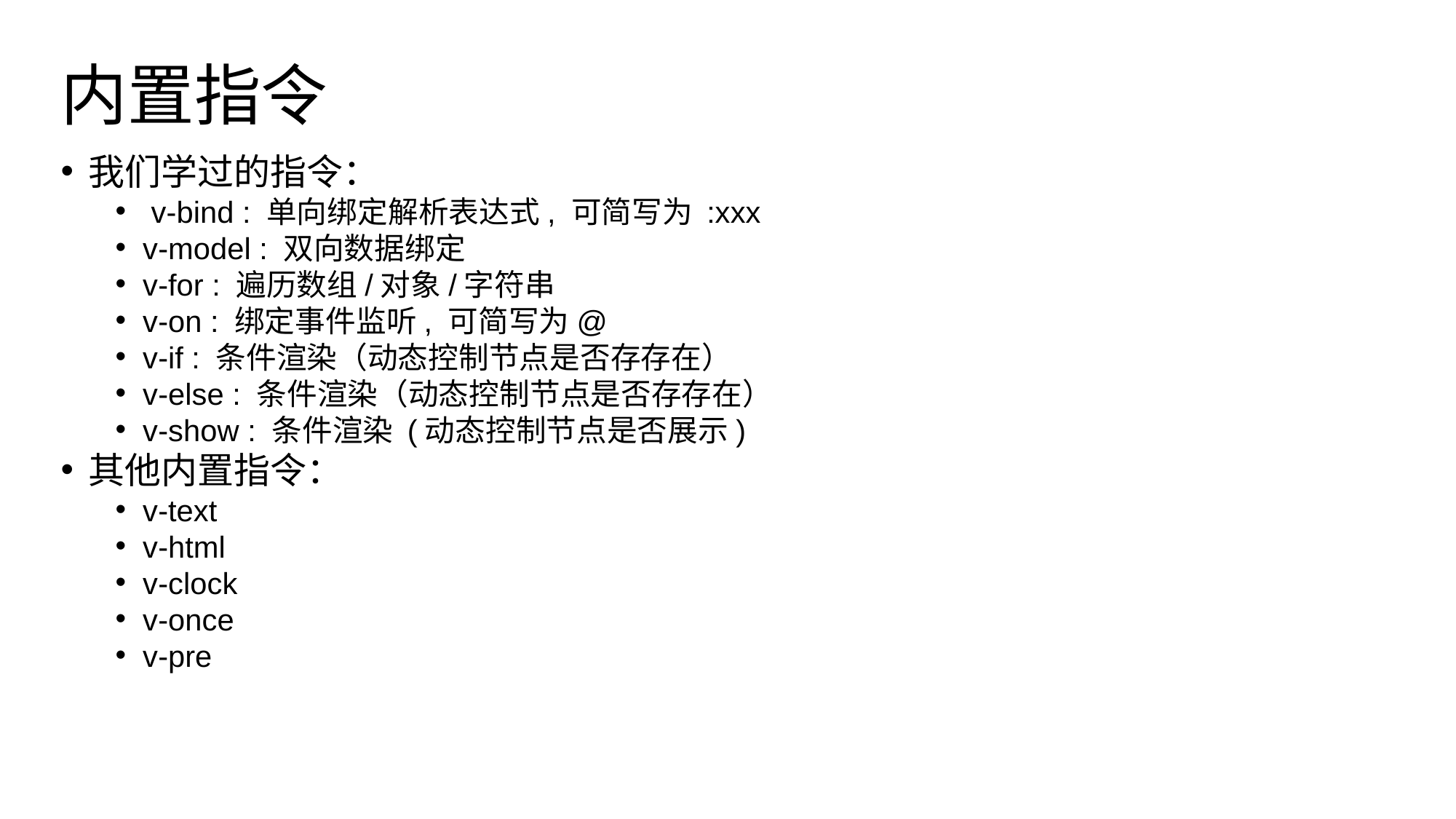

# 内置指令
我们学过的指令：
 v-bind : 单向绑定解析表达式, 可简写为 :xxx
v-model : 双向数据绑定
v-for : 遍历数组/对象/字符串
v-on : 绑定事件监听, 可简写为@
v-if : 条件渲染（动态控制节点是否存存在）
v-else : 条件渲染（动态控制节点是否存存在）
v-show : 条件渲染 (动态控制节点是否展示)
其他内置指令：
v-text
v-html
v-clock
v-once
v-pre